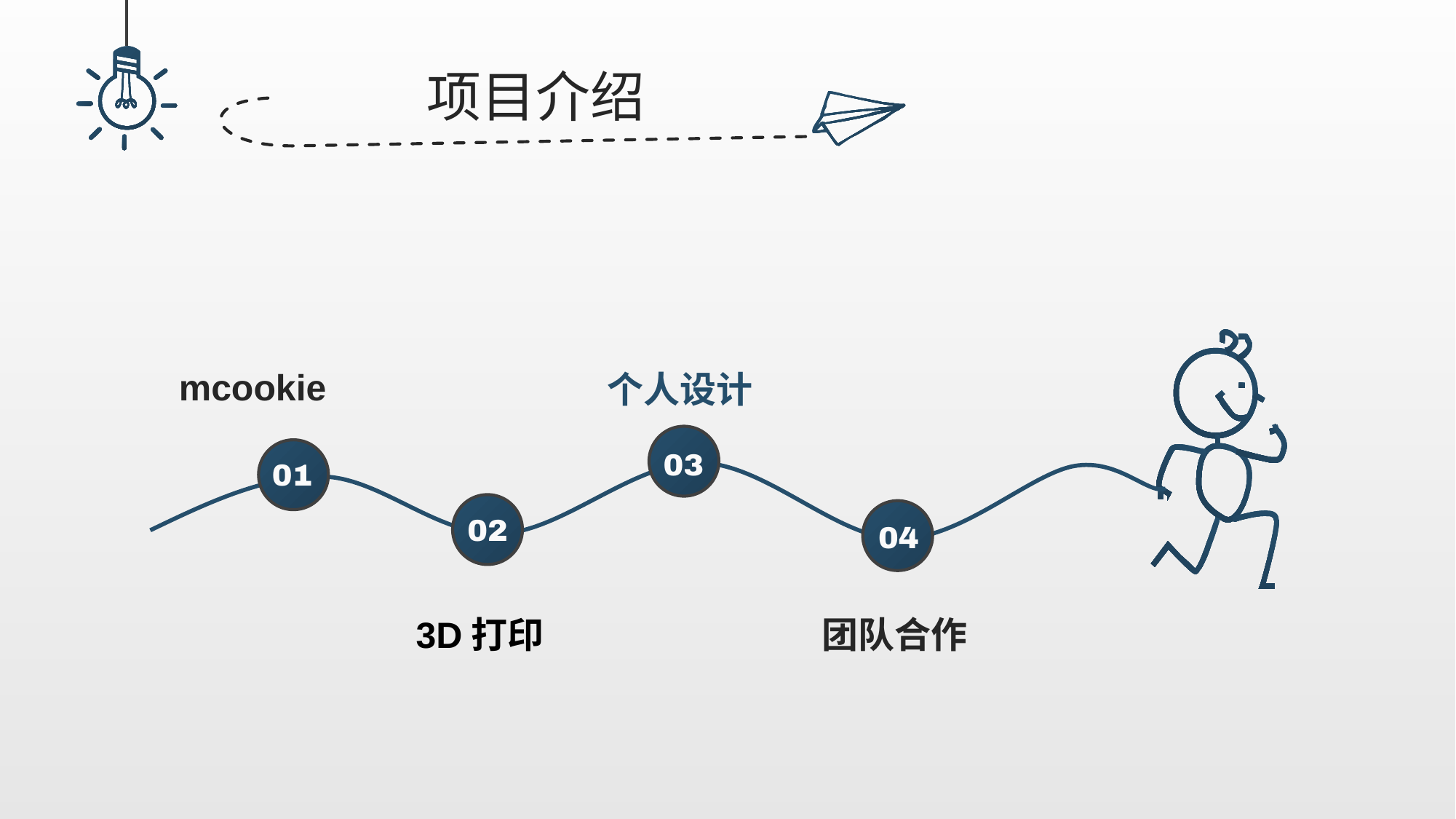

项目介绍

mcookie
个人设计

03

01

02

04
3D打印
团队合作